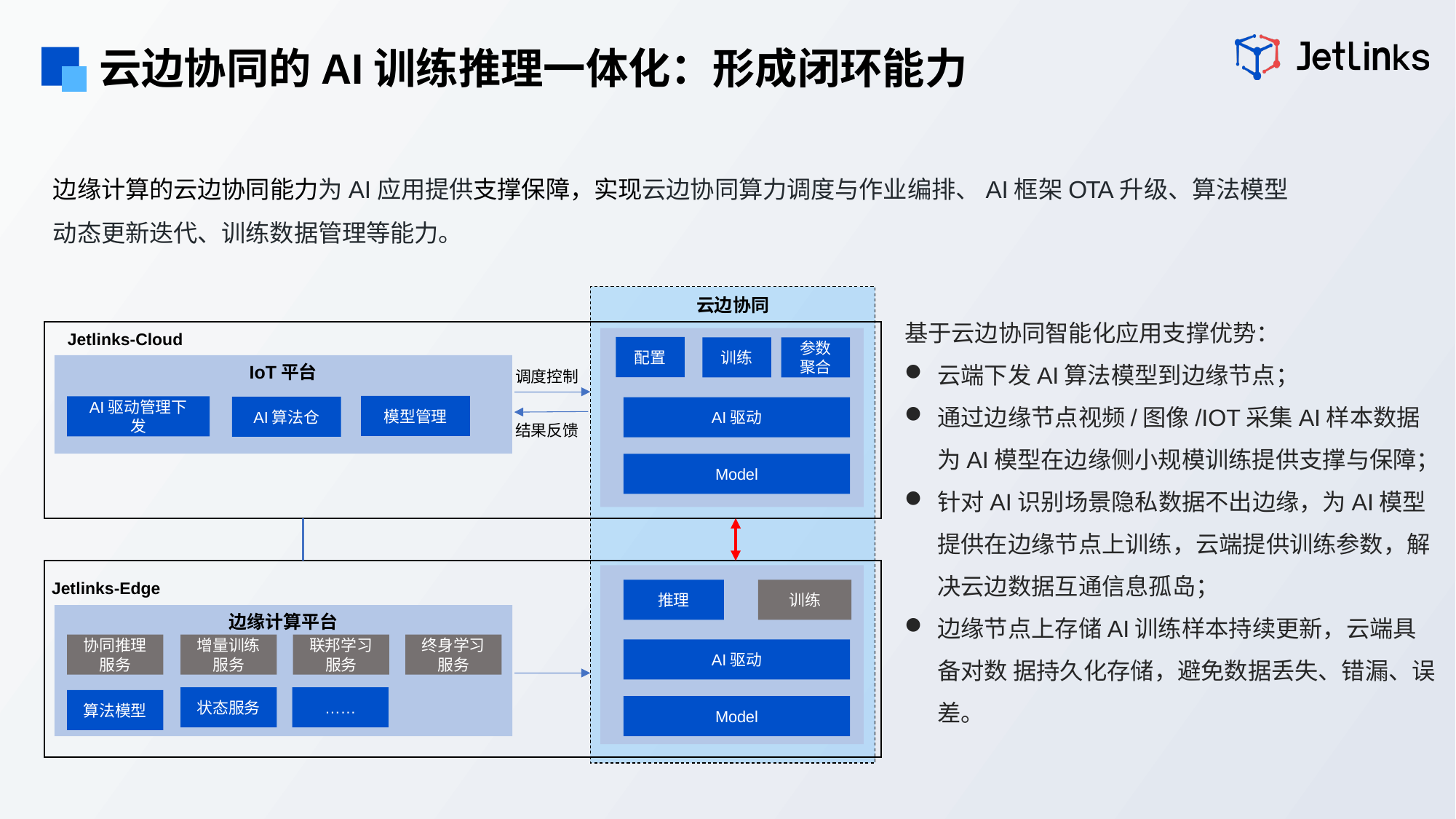

云边协同的AI训练推理一体化：形成闭环能力
边缘计算的云边协同能力为AI应用提供支撑保障，实现云边协同算力调度与作业编排、AI框架OTA升级、算法模型动态更新迭代、训练数据管理等能力。

云边协同
基于云边协同智能化应用支撑优势：
云端下发AI算法模型到边缘节点；
通过边缘节点视频/图像/IOT采集AI样本数据为AI模型在边缘侧小规模训练提供支撑与保障；
针对AI识别场景隐私数据不出边缘，为AI模型提供在边缘节点上训练，云端提供训练参数，解决云边数据互通信息孤岛；
边缘节点上存储AI训练样本持续更新，云端具备对数 据持久化存储，避免数据丢失、错漏、误差。
Jetlinks-Cloud

配置
参数聚合
训练
IoT平台
调度控制
模型管理
AI驱动管理下发
AI算法仓
AI驱动
结果反馈
Model

Jetlinks-Edge
推理
训练
边缘计算平台
协同推理服务
增量训练服务
联邦学习服务
终身学习服务
AI驱动
……
状态服务
算法模型
Model